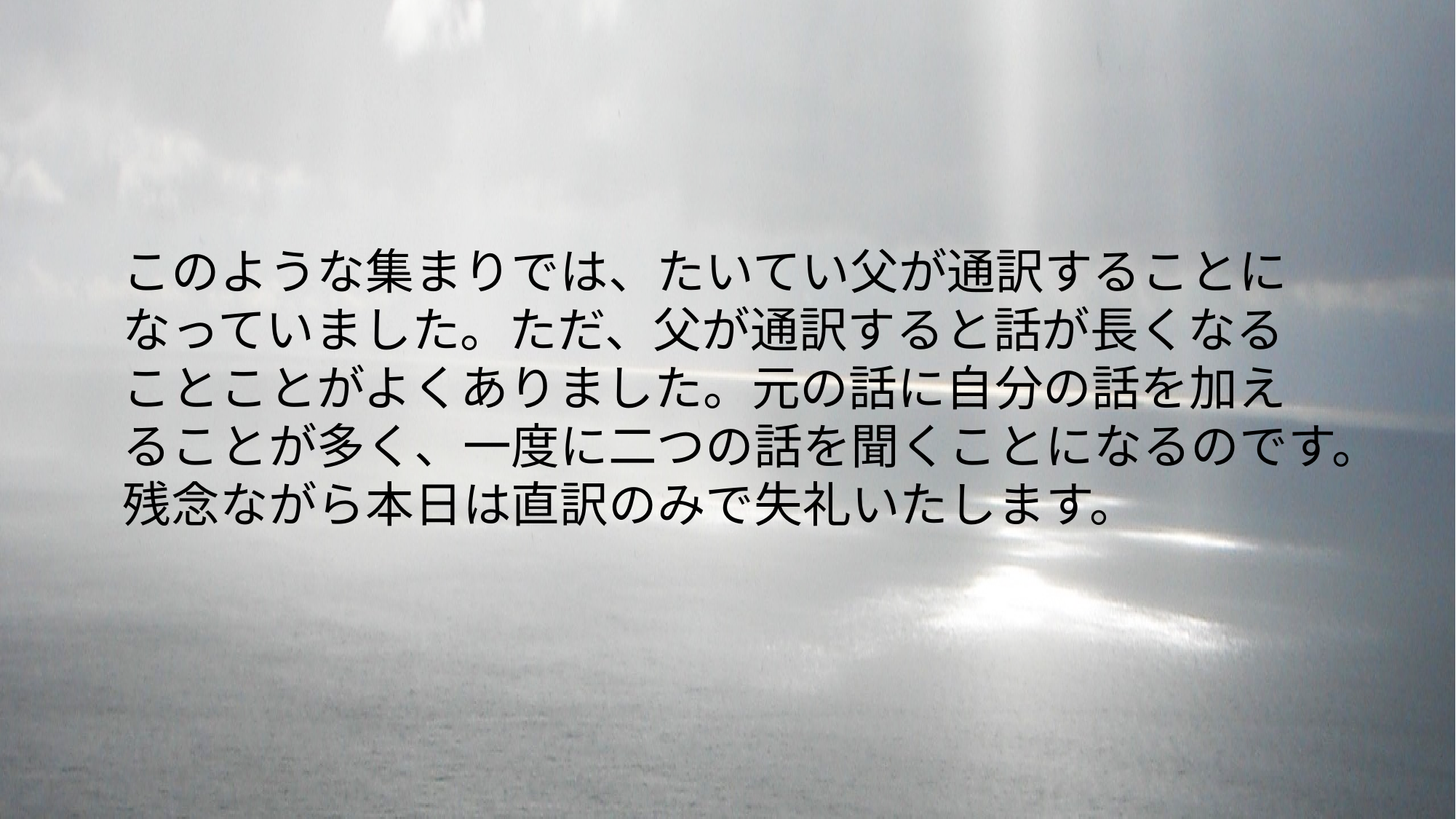

このような集まりでは、たいてい父が通訳することになっていました。ただ、父が通訳すると話が長くなることことがよくありました。元の話に自分の話を加えることが多く、一度に二つの話を聞くことになるのです。残念ながら本日は直訳のみで失礼いたします。